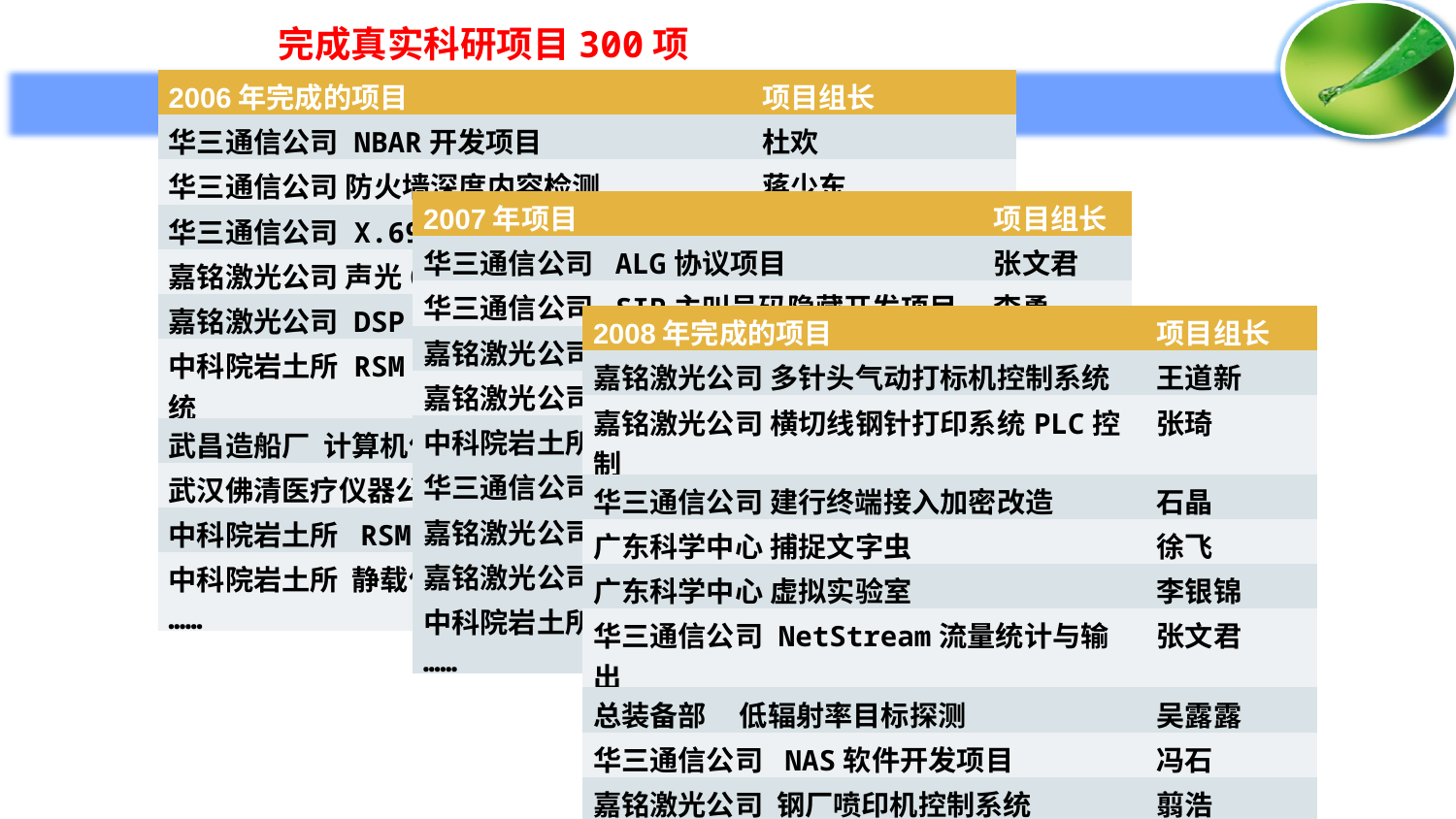

完成真实科研项目300项
| 2006年完成的项目 | 项目组长 |
| --- | --- |
| 华三通信公司 NBAR开发项目 | 杜欢 |
| 华三通信公司 防火墙深度内容检测 | 蒋少东 |
| 华三通信公司 X.691编解码项目 | 单煜翔 杜欢 |
| 嘉铭激光公司 声光Q开关驱动器 | 肖振宇、张瑛 |
| 嘉铭激光公司 DSP振镜标记机软件 | 颜庆华 |
| 中科院岩土所 RSM声波仪ARM嵌入式主控系统 | 钱建安 |
| 武昌造船厂 计算机保密控制研究 | 王道新 |
| 武汉佛清医疗仪器公司 隔离式医疗设备无线 | 冯亮 |
| 中科院岩土所 RSM声波仪二期项目 | 柯菁 |
| 中科院岩土所 静载仪无线通信 …… | 王耒 |
| 2007年项目 | 项目组长 |
| --- | --- |
| 华三通信公司 ALG协议项目 | 张文君 |
| 华三通信公司 SIP主叫号码隐藏开发项目 | 李勇 |
| 嘉铭激光公司 全数字半导体激光电源 | 段士龙 |
| 嘉铭激光公司 多针头打标机控制部分 | 王道新 |
| 中科院岩土所 多发多收声波检测仪控制 | 李长林 |
| 华三通信公司 WAPI新项目 | 杨超 |
| 嘉铭激光公司 飞行打标 | 王强 |
| 嘉铭激光公司 喷印机开发 | 王道新 |
| 中科院岩土所 静载仪无线通信二期项目 …… | 冯亮 |
| 2008年完成的项目 | 项目组长 |
| --- | --- |
| 嘉铭激光公司 多针头气动打标机控制系统 | 王道新 |
| 嘉铭激光公司 横切线钢针打印系统PLC控制 | 张琦 |
| 华三通信公司 建行终端接入加密改造 | 石晶 |
| 广东科学中心 捕捉文字虫 | 徐飞 |
| 广东科学中心 虚拟实验室 | 李银锦 |
| 华三通信公司 NetStream流量统计与输出 | 张文君 |
| 总装备部 低辐射率目标探测 | 吴露露 |
| 华三通信公司 NAS软件开发项目 | 冯石 |
| 嘉铭激光公司 钢厂喷印机控制系统 | 翦浩 |
| …… |  |